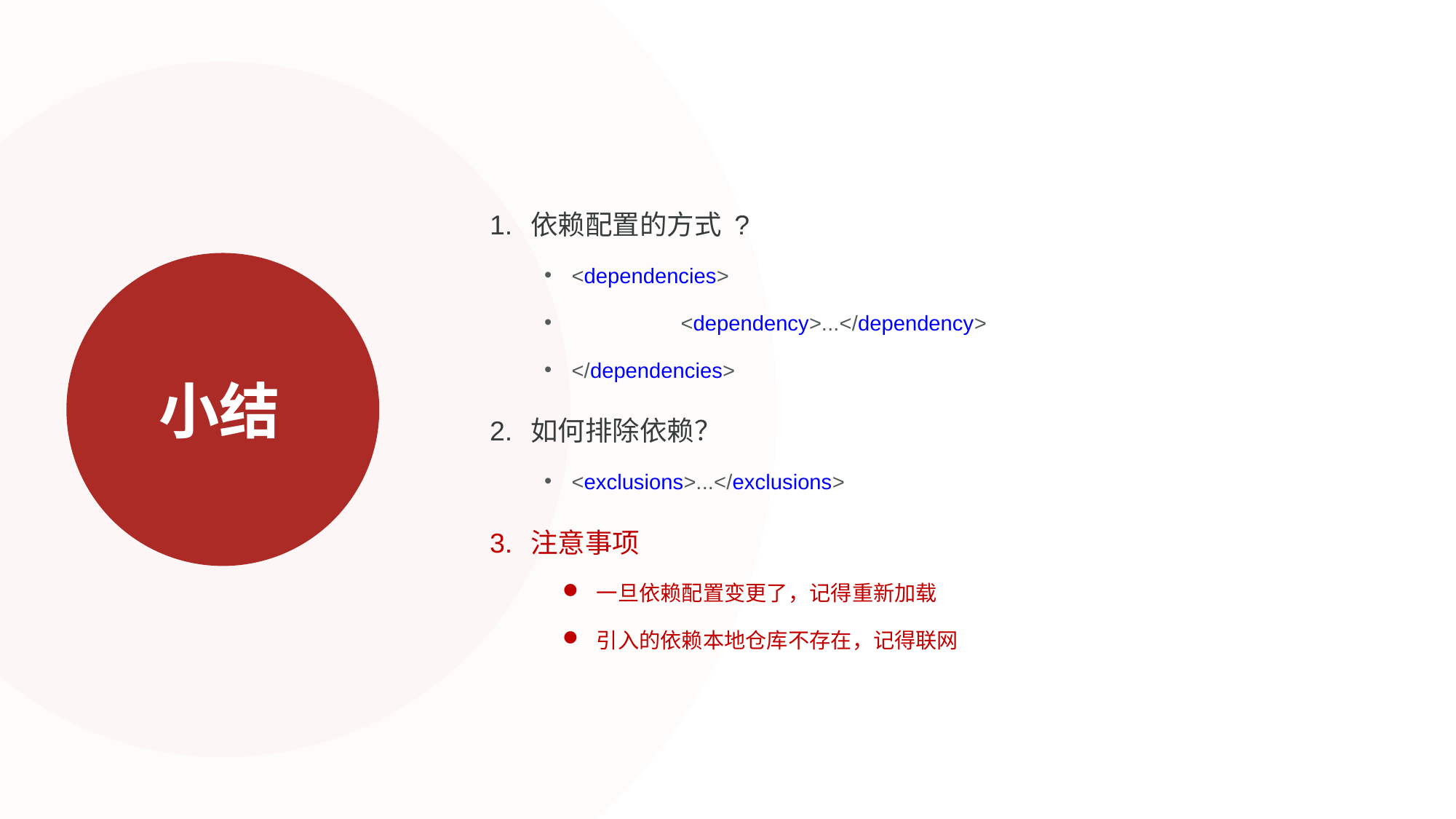

依赖配置的方式 ?
<dependencies>
	<dependency>...</dependency>
</dependencies>
如何排除依赖？
<exclusions>...</exclusions>
注意事项
一旦依赖配置变更了，记得重新加载
引入的依赖本地仓库不存在，记得联网